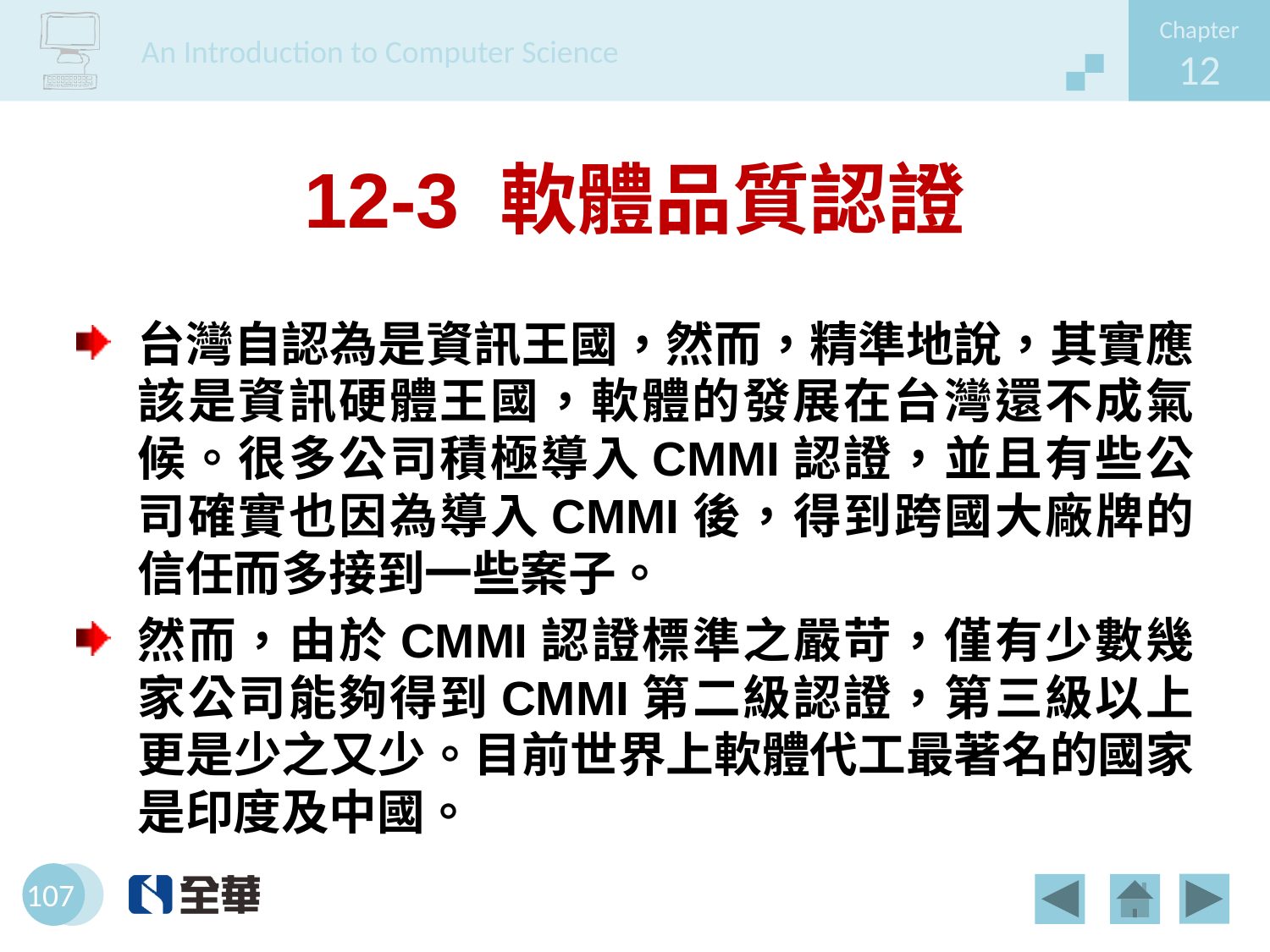

# 12-3 軟體品質認證
台灣自認為是資訊王國，然而，精準地說，其實應該是資訊硬體王國，軟體的發展在台灣還不成氣候。很多公司積極導入CMMI認證，並且有些公司確實也因為導入CMMI後，得到跨國大廠牌的信任而多接到一些案子。
然而，由於CMMI認證標準之嚴苛，僅有少數幾家公司能夠得到CMMI第二級認證，第三級以上更是少之又少。目前世界上軟體代工最著名的國家是印度及中國。